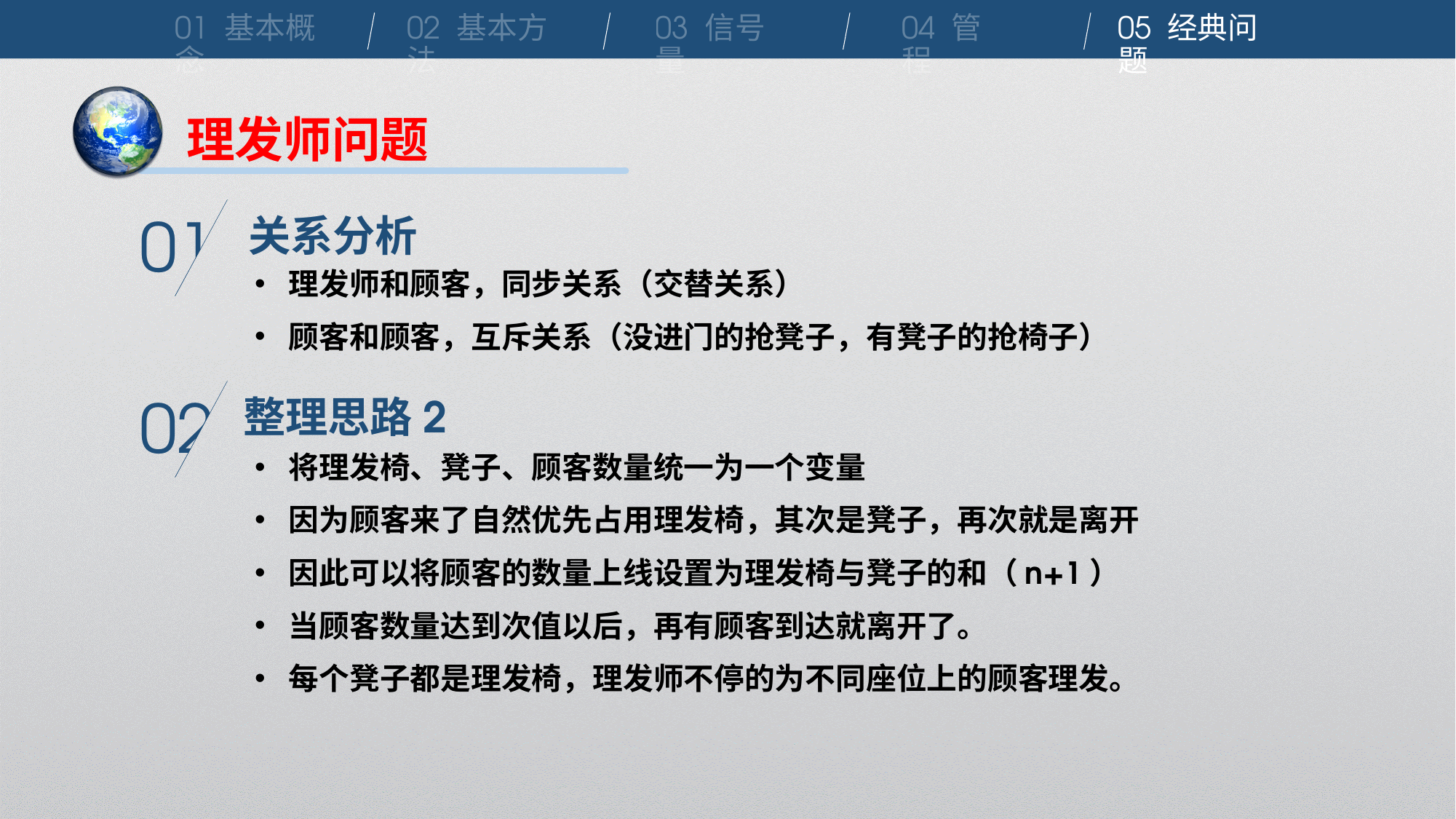

01 基本概念
02 基本方法
03 信号量
04 管程
05 经典问题
理发师问题
关系分析

01
理发师和顾客，同步关系（交替关系）
顾客和顾客，互斥关系（没进门的抢凳子，有凳子的抢椅子）
整理思路2

02
将理发椅、凳子、顾客数量统一为一个变量
因为顾客来了自然优先占用理发椅，其次是凳子，再次就是离开
因此可以将顾客的数量上线设置为理发椅与凳子的和（n+1）
当顾客数量达到次值以后，再有顾客到达就离开了。
每个凳子都是理发椅，理发师不停的为不同座位上的顾客理发。